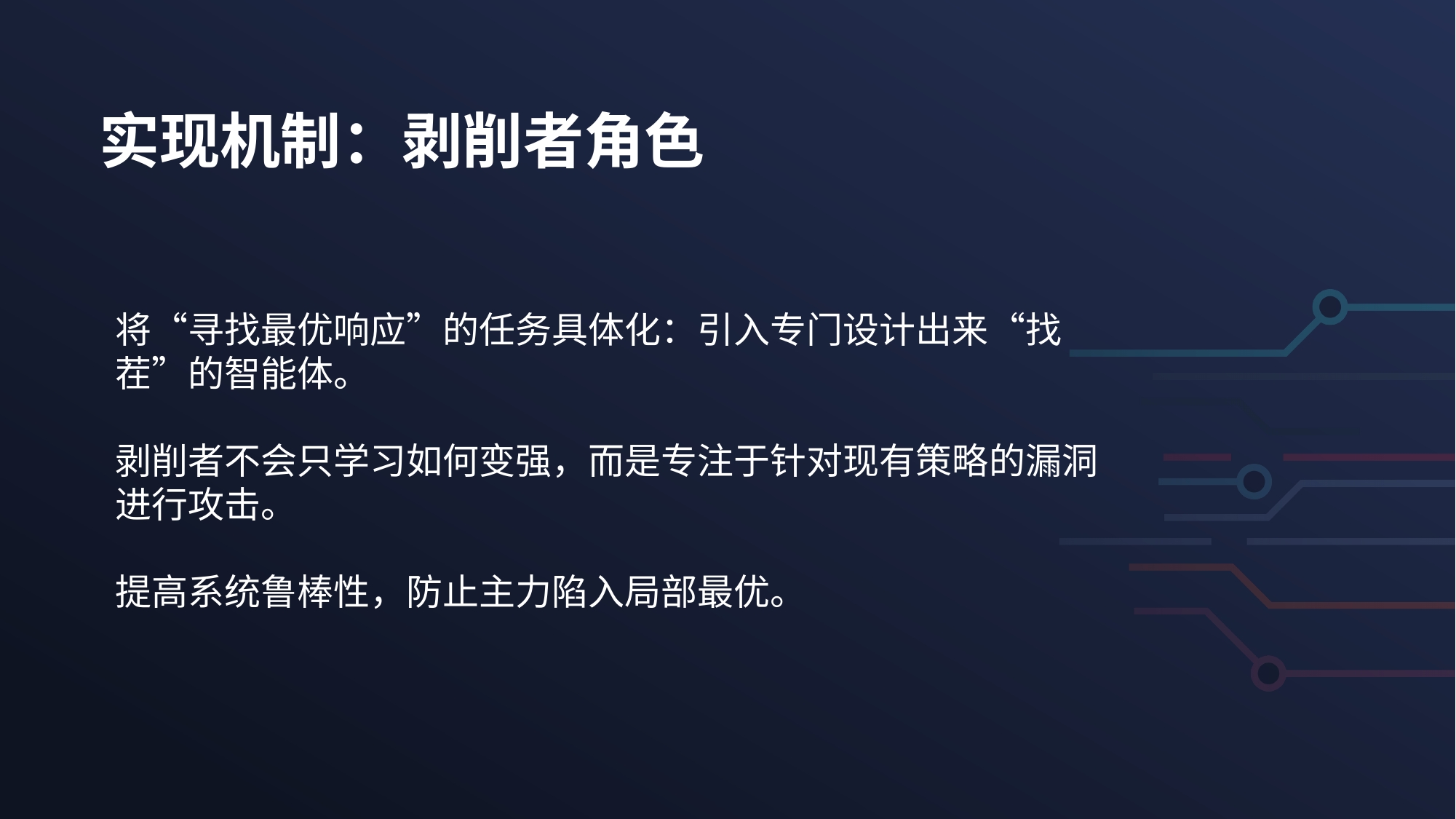

# 实现机制：剥削者角色
将“寻找最优响应”的任务具体化：引入专门设计出来“找茬”的智能体。

剥削者不会只学习如何变强，而是专注于针对现有策略的漏洞进行攻击。

提高系统鲁棒性，防止主力陷入局部最优。